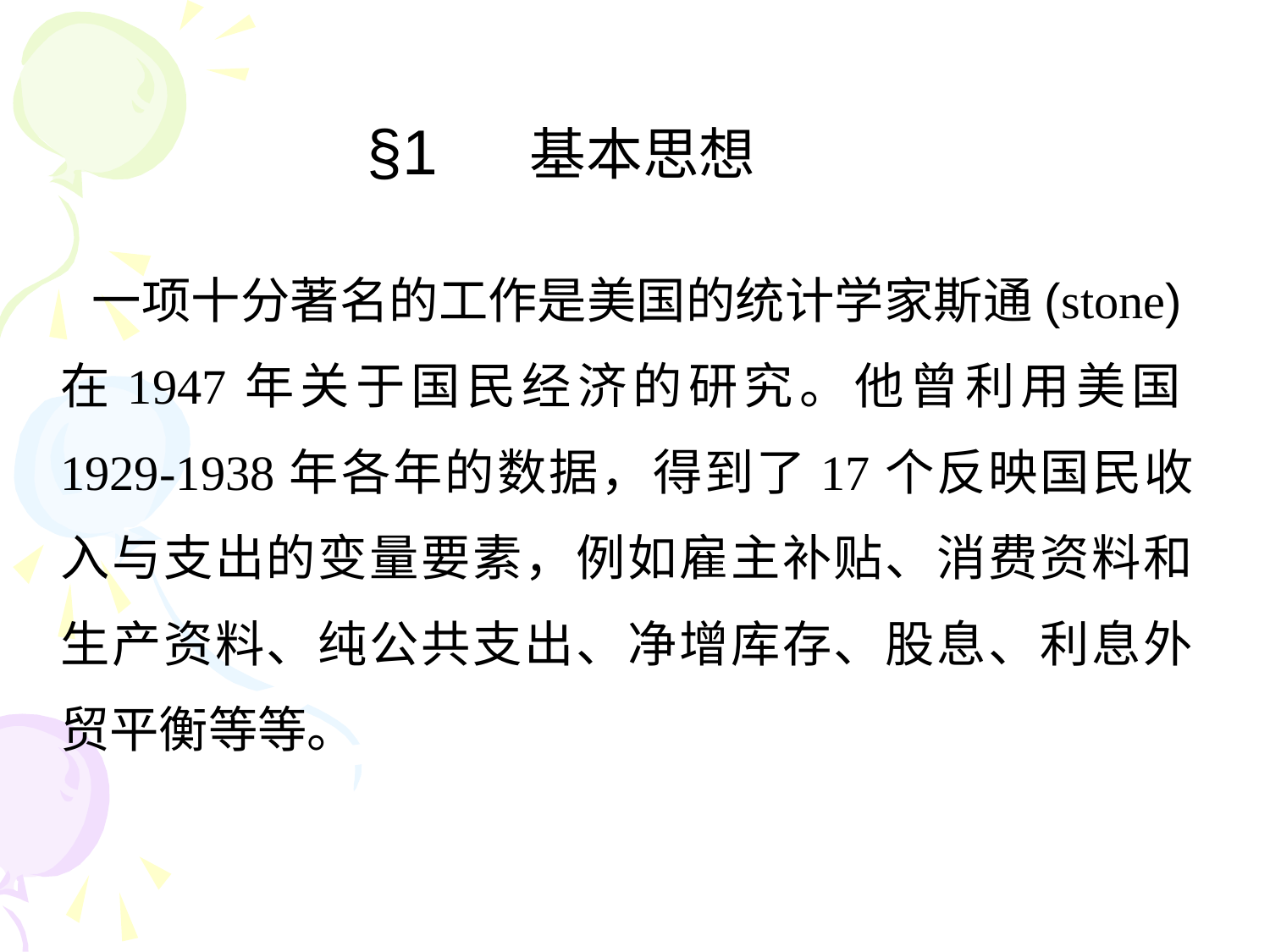

§1     基本思想
      一项十分著名的工作是美国的统计学家斯通(stone)在1947年关于国民经济的研究。他曾利用美国1929-1938年各年的数据，得到了17个反映国民收入与支出的变量要素，例如雇主补贴、消费资料和生产资料、纯公共支出、净增库存、股息、利息外贸平衡等等。